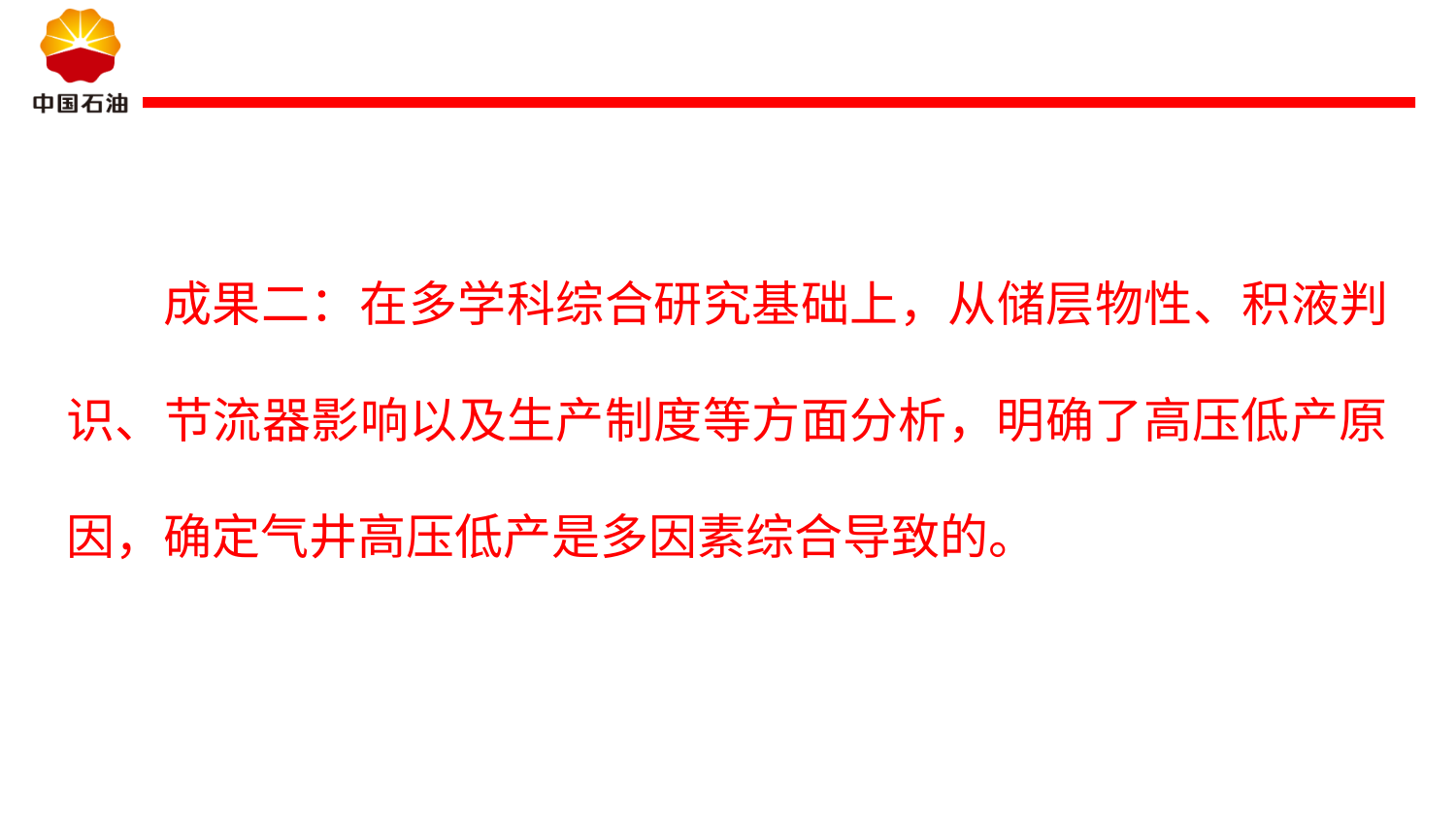

成果二：在多学科综合研究基础上，从储层物性、积液判识、节流器影响以及生产制度等方面分析，明确了高压低产原因，确定气井高压低产是多因素综合导致的。